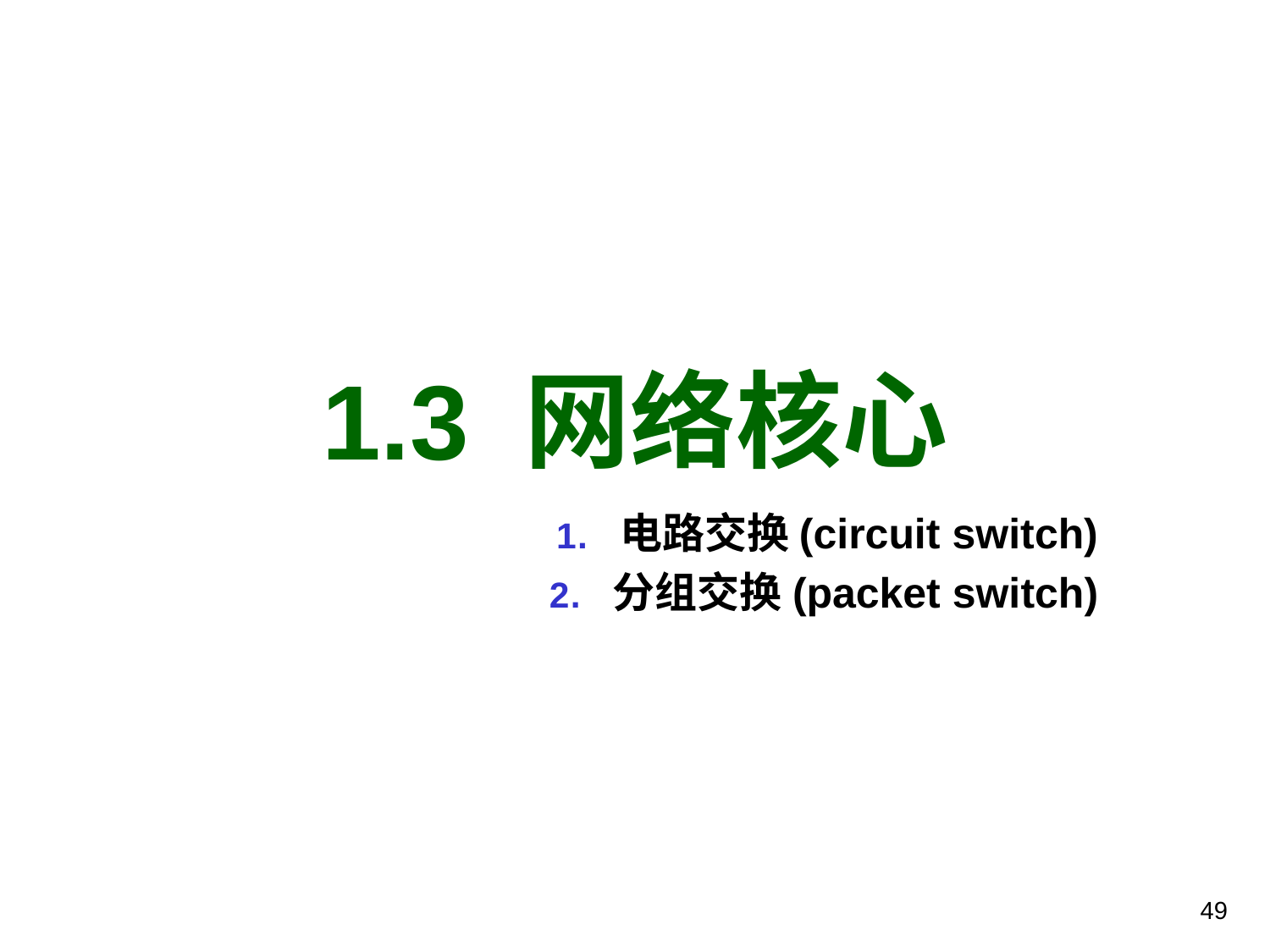

# 1.3 网络核心
电路交换(circuit switch)
分组交换(packet switch)
49